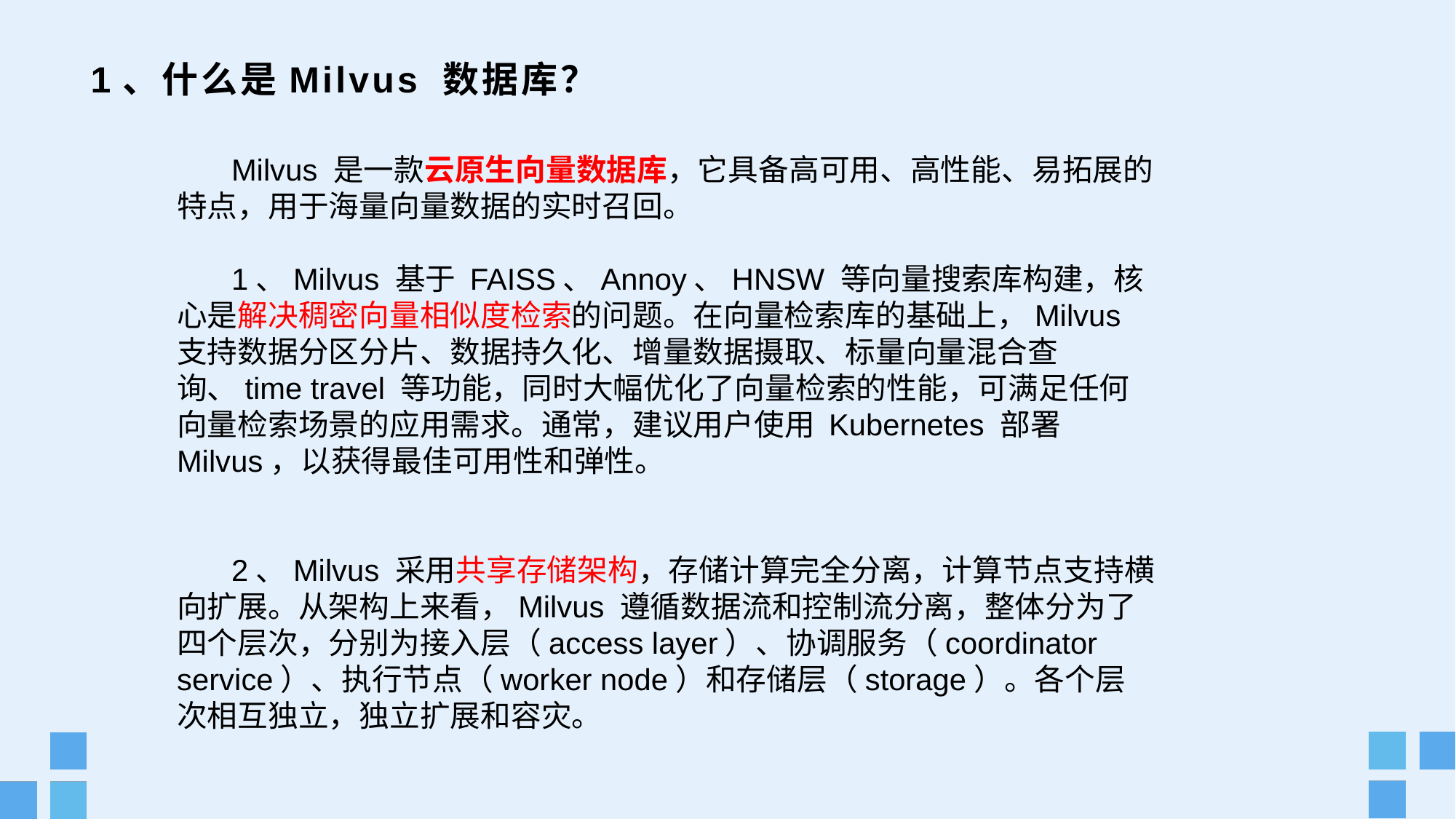

# 1、什么是Milvus 数据库？
Milvus 是一款云原生向量数据库，它具备高可用、高性能、易拓展的特点，用于海量向量数据的实时召回。

1、Milvus 基于 FAISS、Annoy、HNSW 等向量搜索库构建，核心是解决稠密向量相似度检索的问题。在向量检索库的基础上，Milvus 支持数据分区分片、数据持久化、增量数据摄取、标量向量混合查询、time travel 等功能，同时大幅优化了向量检索的性能，可满足任何向量检索场景的应用需求。通常，建议用户使用 Kubernetes 部署 Milvus，以获得最佳可用性和弹性。

2、Milvus 采用共享存储架构，​存储计算完全分离​，计算节点支持横向扩展。从架构上来看，Milvus 遵循数据流和控制流分离，整体分为了四个层次，分别为接入层（access layer）、协调服务（coordinator service）、执行节点（worker node）和存储层（storage）。各个层次相互独立，独立扩展和容灾。